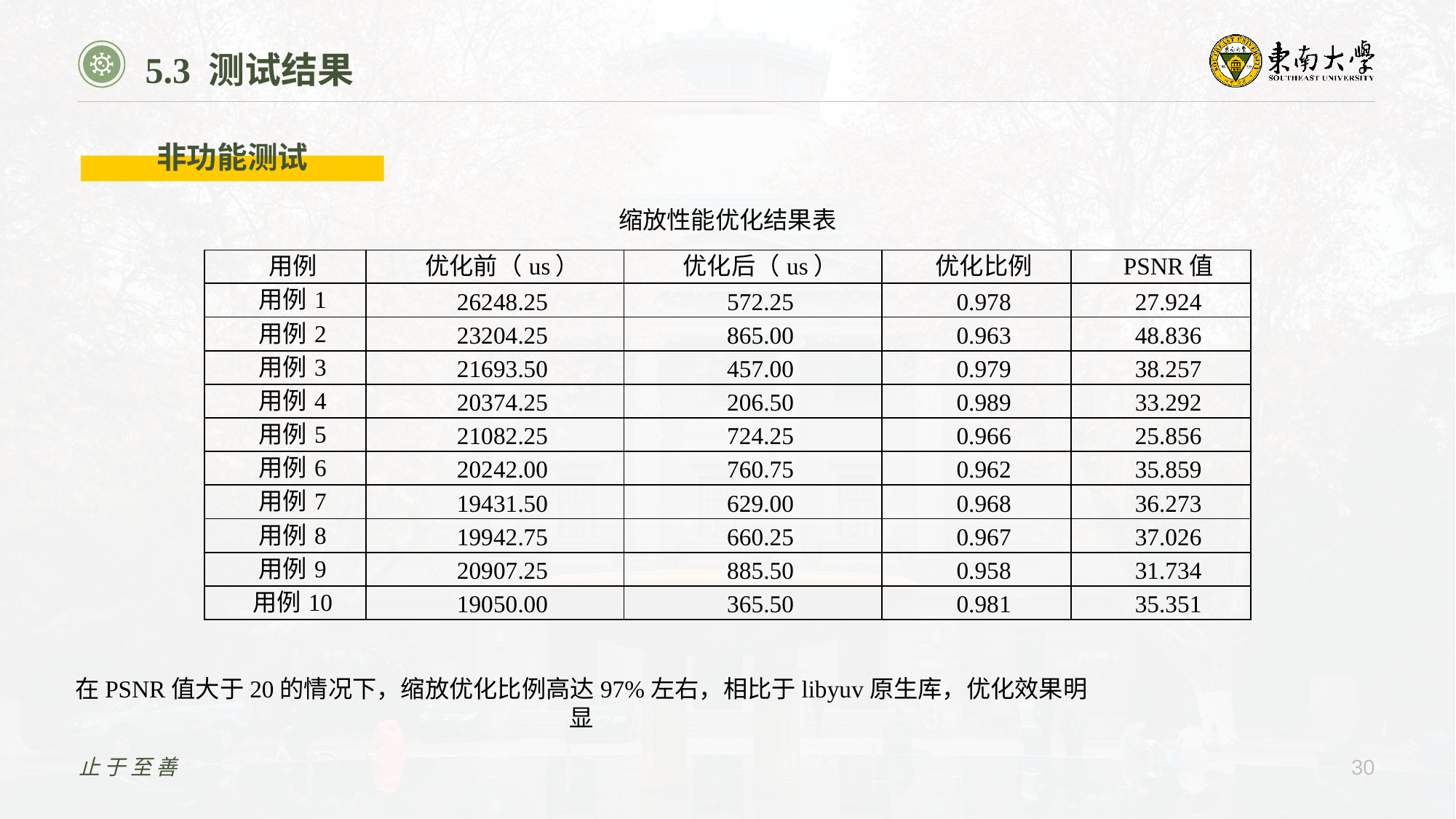

5.3 测试结果
非功能测试

缩放性能优化结果表
| 用例 | 优化前（us） | 优化后（us） | 优化比例 | PSNR值 |
| --- | --- | --- | --- | --- |
| 用例1 | 26248.25 | 572.25 | 0.978 | 27.924 |
| 用例2 | 23204.25 | 865.00 | 0.963 | 48.836 |
| 用例3 | 21693.50 | 457.00 | 0.979 | 38.257 |
| 用例4 | 20374.25 | 206.50 | 0.989 | 33.292 |
| 用例5 | 21082.25 | 724.25 | 0.966 | 25.856 |
| 用例6 | 20242.00 | 760.75 | 0.962 | 35.859 |
| 用例7 | 19431.50 | 629.00 | 0.968 | 36.273 |
| 用例8 | 19942.75 | 660.25 | 0.967 | 37.026 |
| 用例9 | 20907.25 | 885.50 | 0.958 | 31.734 |
| 用例10 | 19050.00 | 365.50 | 0.981 | 35.351 |
在PSNR值大于20的情况下，缩放优化比例高达97%左右，相比于libyuv原生库，优化效果明显
止于至善
30